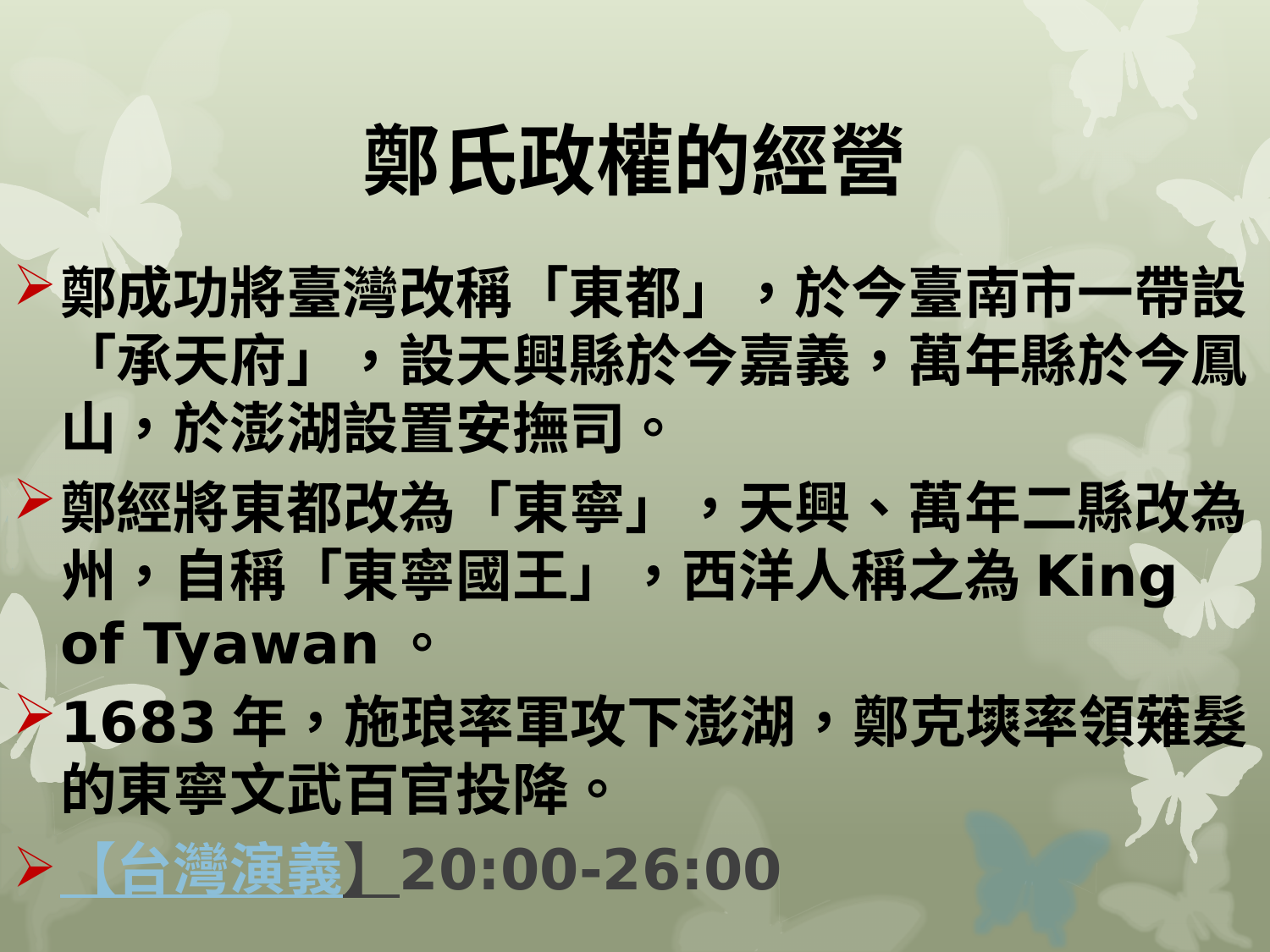

# 鄭氏政權的經營
鄭成功將臺灣改稱「東都」，於今臺南市一帶設「承天府」，設天興縣於今嘉義，萬年縣於今鳳山，於澎湖設置安撫司。
鄭經將東都改為「東寧」，天興、萬年二縣改為州，自稱「東寧國王」，西洋人稱之為King of Tyawan。
1683年，施琅率軍攻下澎湖，鄭克塽率領薙髮的東寧文武百官投降。
【台灣演義】20:00-26:00